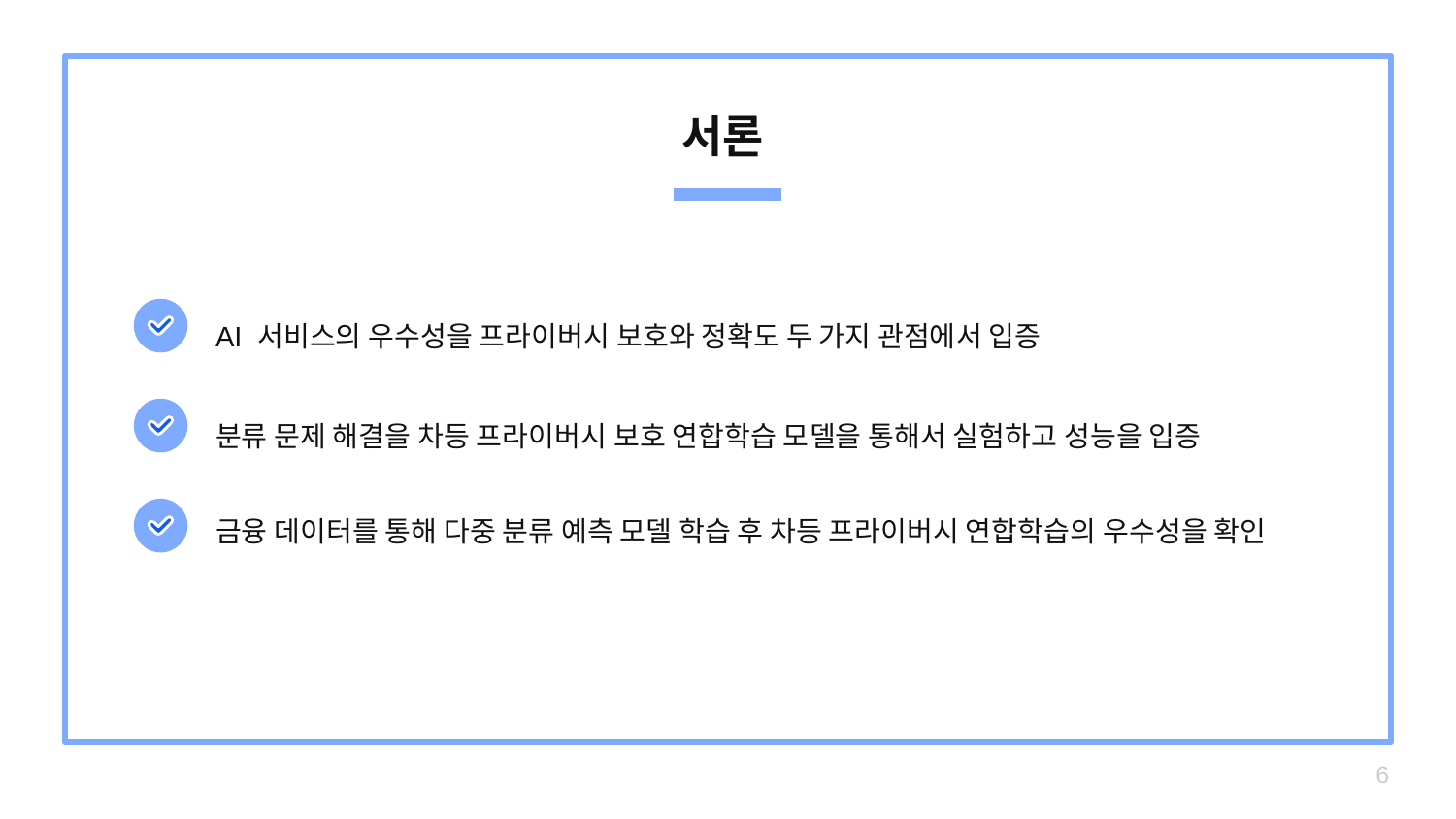

# 서론
AI 서비스의 우수성을 프라이버시 보호와 정확도 두 가지 관점에서 입증

분류 문제 해결을 차등 프라이버시 보호 연합학습 모델을 통해서 실험하고 성능을 입증

금융 데이터를 통해 다중 분류 예측 모델 학습 후 차등 프라이버시 연합학습의 우수성을 확인

6